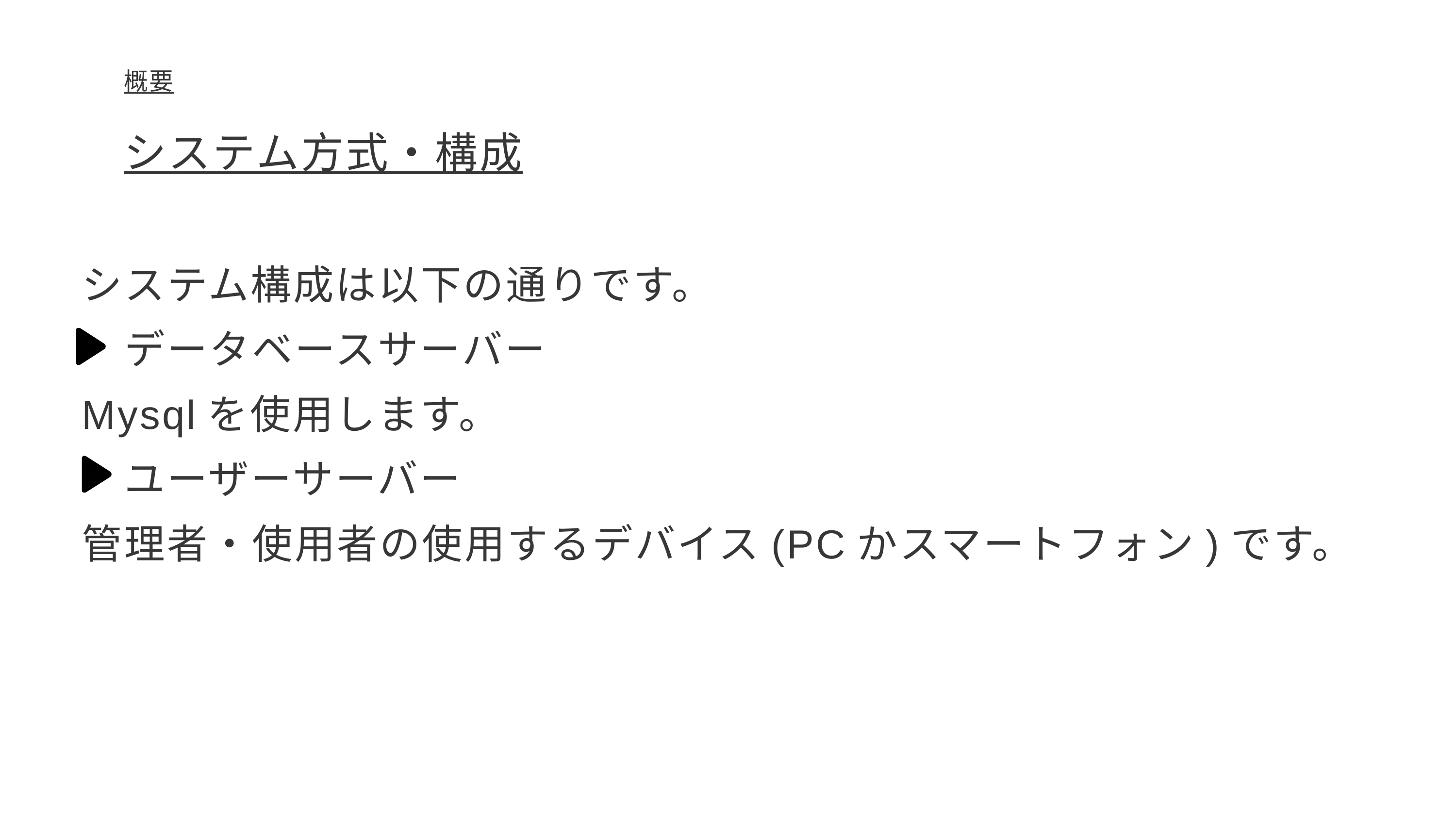

概要
システム方式・構成
システム構成は以下の通りです。
　データベースサーバー
Mysqlを使用します。
　ユーザーサーバー
管理者・使用者の使用するデバイス(PCかスマートフォン)です。